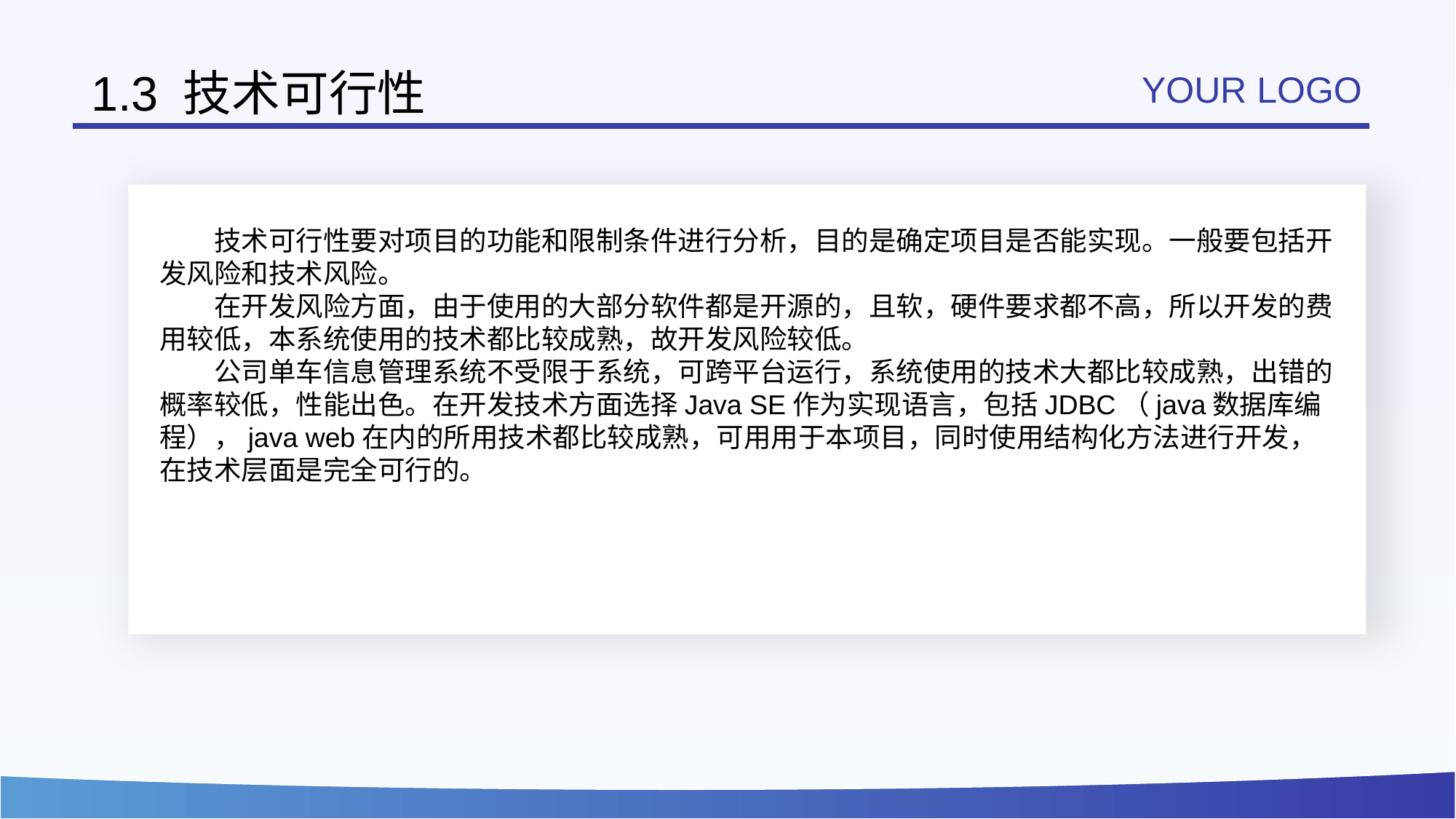

# 1.3 技术可行性
YOUR LOGO
0
技术可行性要对项目的功能和限制条件进行分析，目的是确定项目是否能实现。一般要包括开发风险和技术风险。
在开发风险方面，由于使用的大部分软件都是开源的，且软，硬件要求都不高，所以开发的费用较低，本系统使用的技术都比较成熟，故开发风险较低。
公司单车信息管理系统不受限于系统，可跨平台运行，系统使用的技术大都比较成熟，出错的概率较低，性能出色。在开发技术方面选择Java SE作为实现语言，包括JDBC（java数据库编程），java web在内的所用技术都比较成熟，可用用于本项目，同时使用结构化方法进行开发，在技术层面是完全可行的。